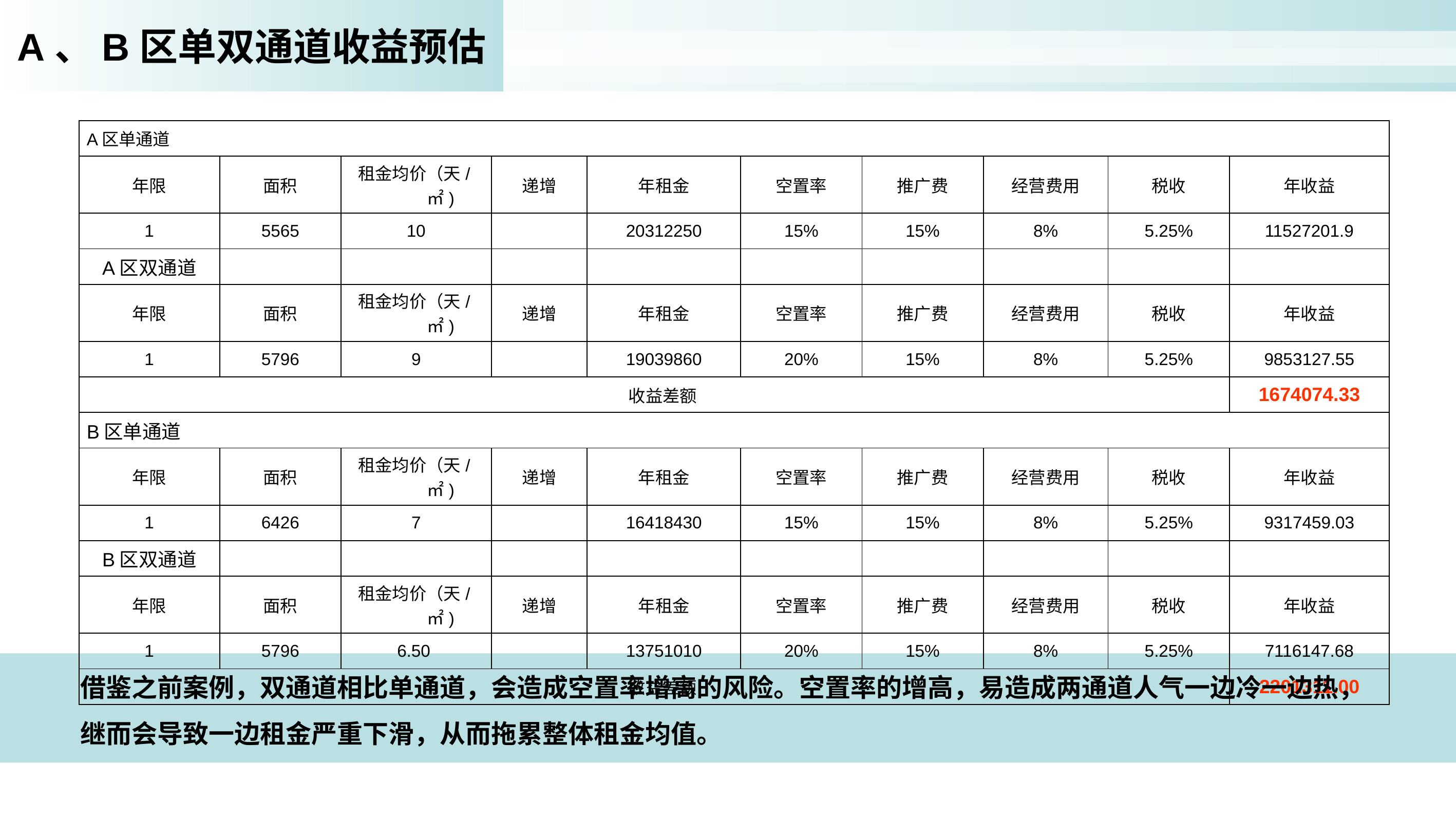

A、B区单双通道收益预估
| A区单通道 |  |  |  |  |  |  |  |  |  |
| --- | --- | --- | --- | --- | --- | --- | --- | --- | --- |
| 年限 | 面积 | 租金均价（天/㎡) | 递增 | 年租金 | 空置率 | 推广费 | 经营费用 | 税收 | 年收益 |
| 1 | 5565 | 10 |  | 20312250 | 15% | 15% | 8% | 5.25% | 11527201.9 |
| A区双通道 |  |  |  |  |  |  |  |  |  |
| 年限 | 面积 | 租金均价（天/㎡) | 递增 | 年租金 | 空置率 | 推广费 | 经营费用 | 税收 | 年收益 |
| 1 | 5796 | 9 |  | 19039860 | 20% | 15% | 8% | 5.25% | 9853127.55 |
| 收益差额 |  |  |  |  |  |  |  |  | 1674074.33 |
| B区单通道 |  |  |  |  |  |  |  |  |  |
| 年限 | 面积 | 租金均价（天/㎡) | 递增 | 年租金 | 空置率 | 推广费 | 经营费用 | 税收 | 年收益 |
| 1 | 6426 | 7 |  | 16418430 | 15% | 15% | 8% | 5.25% | 9317459.03 |
| B区双通道 |  |  |  |  |  |  |  |  |  |
| 年限 | 面积 | 租金均价（天/㎡) | 递增 | 年租金 | 空置率 | 推广费 | 经营费用 | 税收 | 年收益 |
| 1 | 5796 | 6.50 |  | 13751010 | 20% | 15% | 8% | 5.25% | 7116147.68 |
| 收益差额 |  |  |  |  |  |  |  |  | 2201311.00 |
借鉴之前案例，双通道相比单通道，会造成空置率增高的风险。空置率的增高，易造成两通道人气一边冷一边热，继而会导致一边租金严重下滑，从而拖累整体租金均值。